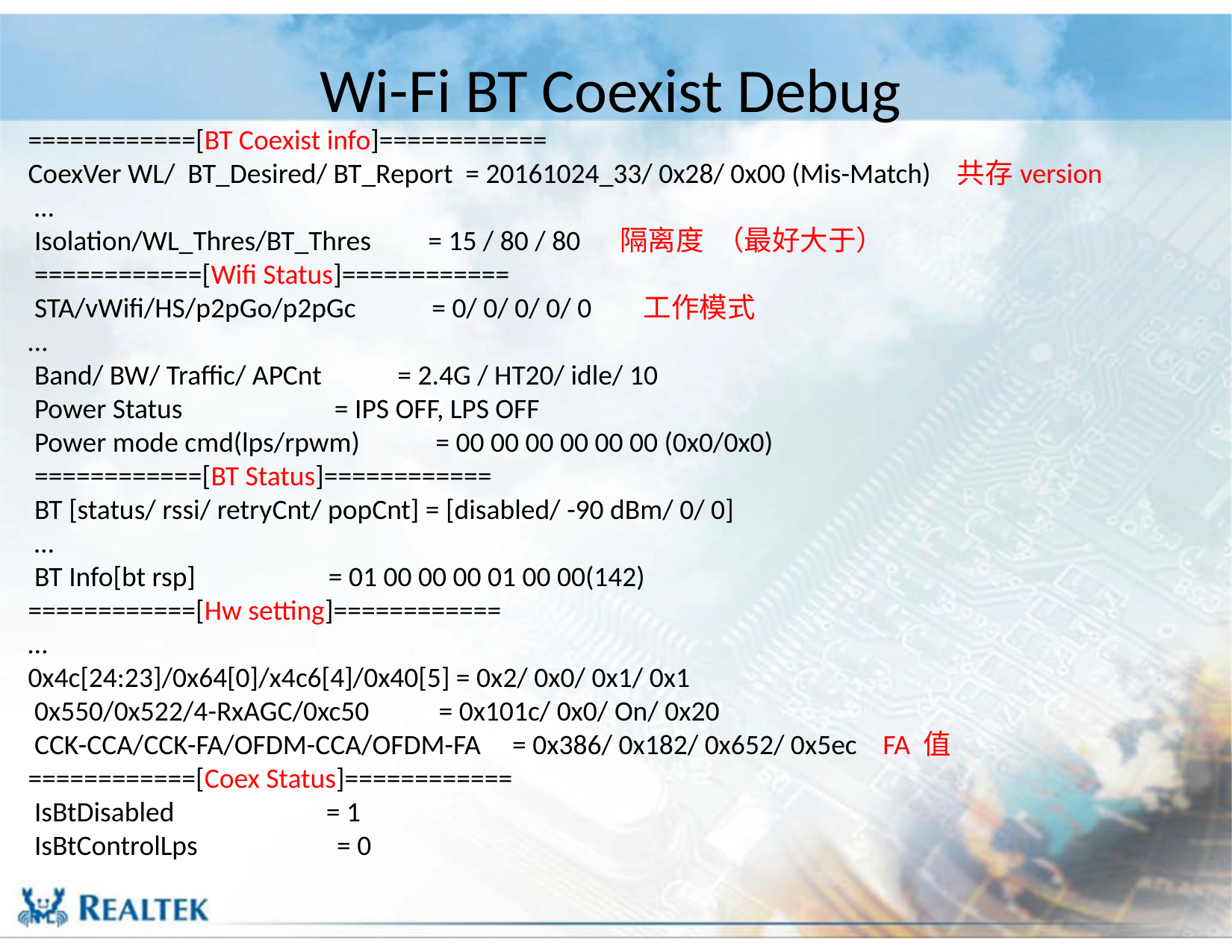

# Wi-Fi BT Coexist Debug
============[BT Coexist info]============
CoexVer WL/  BT_Desired/ BT_Report  = 20161024_33/ 0x28/ 0x00 (Mis-Match)   共存version
 …
 Isolation/WL_Thres/BT_Thres         = 15 / 80 / 80     隔离度  （最好大于）
 ============[Wifi Status]============
 STA/vWifi/HS/p2pGo/p2pGc            = 0/ 0/ 0/ 0/ 0       工作模式
…
 Band/ BW/ Traffic/ APCnt            = 2.4G / HT20/ idle/ 10
 Power Status                        = IPS OFF, LPS OFF
 Power mode cmd(lps/rpwm)            = 00 00 00 00 00 00 (0x0/0x0)
 ============[BT Status]============
 BT [status/ rssi/ retryCnt/ popCnt] = [disabled/ -90 dBm/ 0/ 0]
 …
 BT Info[bt rsp]                     = 01 00 00 00 01 00 00(142)
============[Hw setting]============
…
0x4c[24:23]/0x64[0]/x4c6[4]/0x40[5] = 0x2/ 0x0/ 0x1/ 0x1
 0x550/0x522/4-RxAGC/0xc50           = 0x101c/ 0x0/ On/ 0x20
 CCK-CCA/CCK-FA/OFDM-CCA/OFDM-FA     = 0x386/ 0x182/ 0x652/ 0x5ec    FA 值
============[Coex Status]============
 IsBtDisabled                        = 1
 IsBtControlLps                      = 0